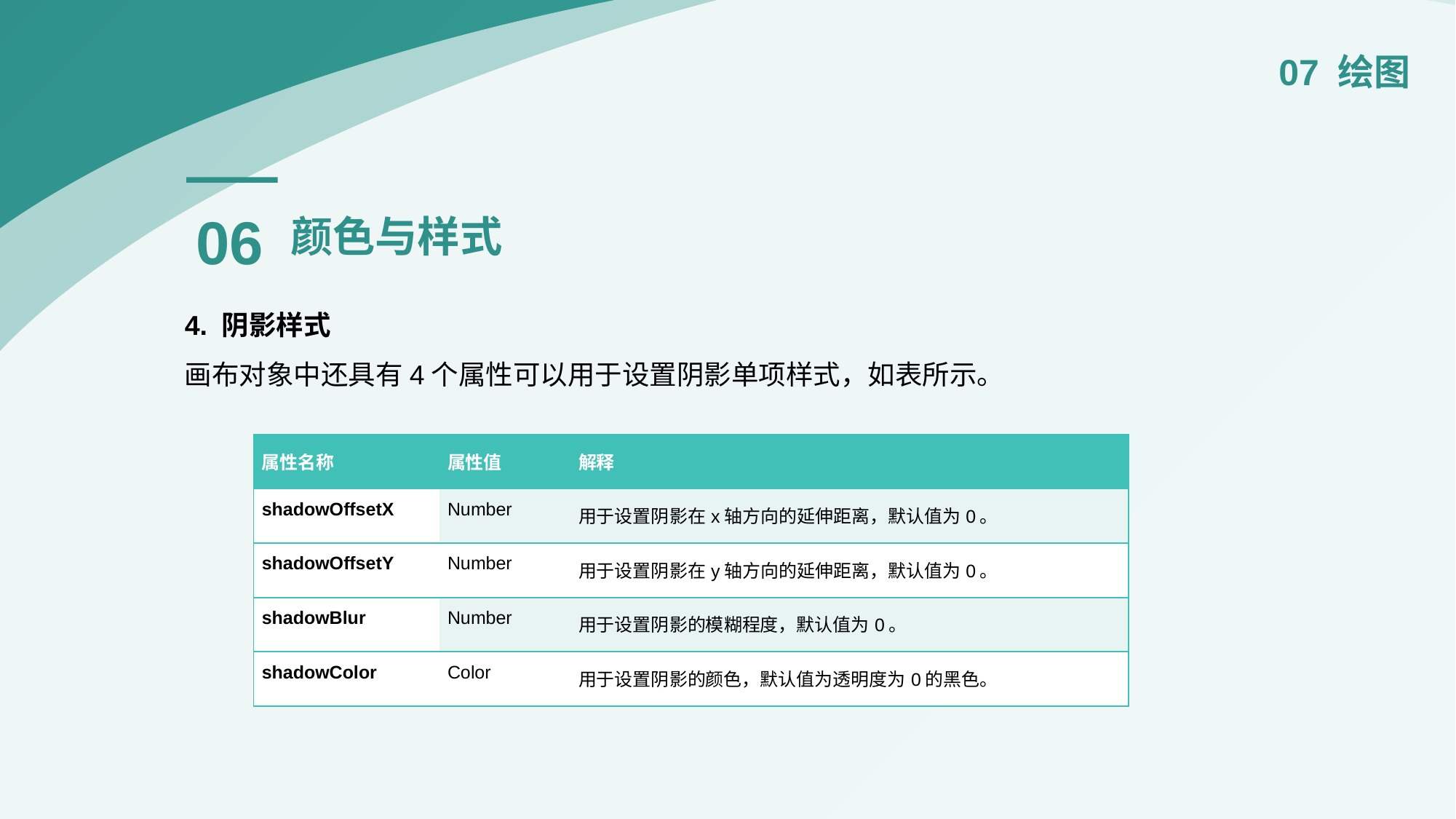

07 绘图
06

颜色与样式
4. 阴影样式
画布对象中还具有4个属性可以用于设置阴影单项样式，如表所示。
| 属性名称 | 属性值 | 解释 |
| --- | --- | --- |
| shadowOffsetX | Number | 用于设置阴影在x轴方向的延伸距离，默认值为0。 |
| shadowOffsetY | Number | 用于设置阴影在y轴方向的延伸距离，默认值为0。 |
| shadowBlur | Number | 用于设置阴影的模糊程度，默认值为0。 |
| shadowColor | Color | 用于设置阴影的颜色，默认值为透明度为0的黑色。 |